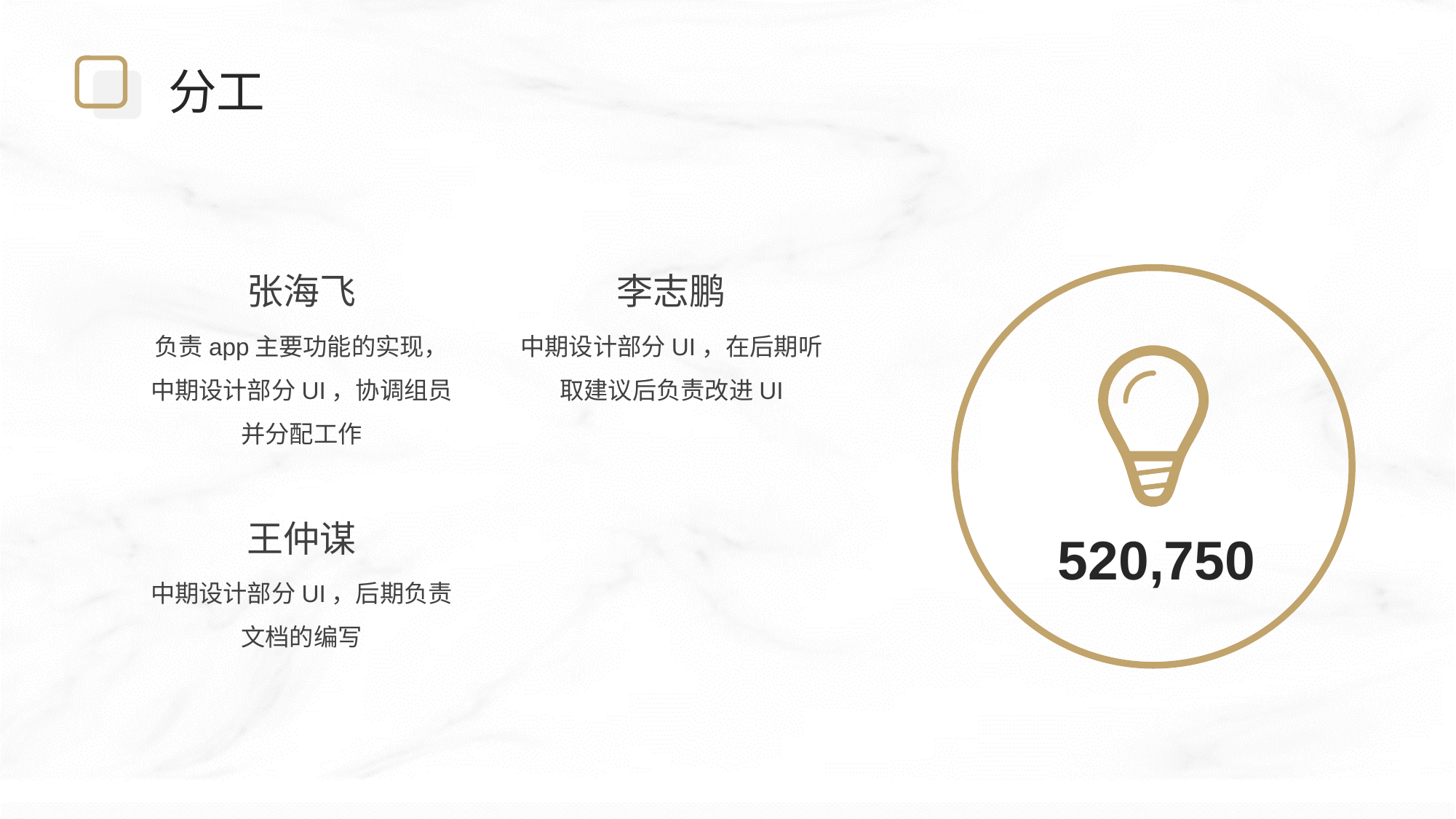

分工

张海飞
李志鹏

负责app主要功能的实现，中期设计部分UI，协调组员并分配工作
中期设计部分UI，在后期听取建议后负责改进UI

王仲谋
520,750
中期设计部分UI，后期负责文档的编写